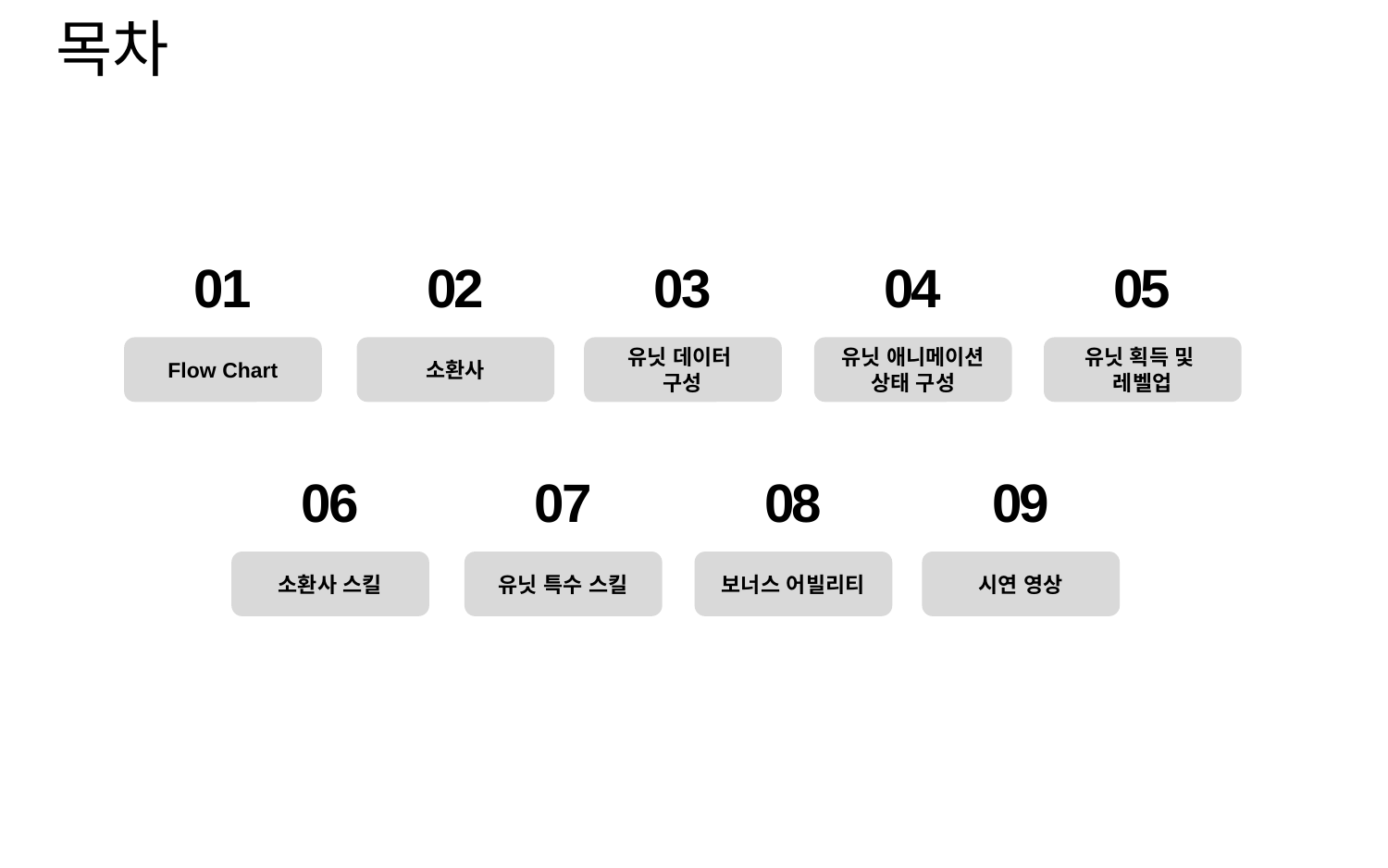

목차

01
02
03
04
05
Flow Chart
소환사
유닛 데이터
구성
유닛 애니메이션 상태 구성
유닛 획득 및
레벨업
06
07
08
09
소환사 스킬
유닛 특수 스킬
보너스 어빌리티
시연 영상